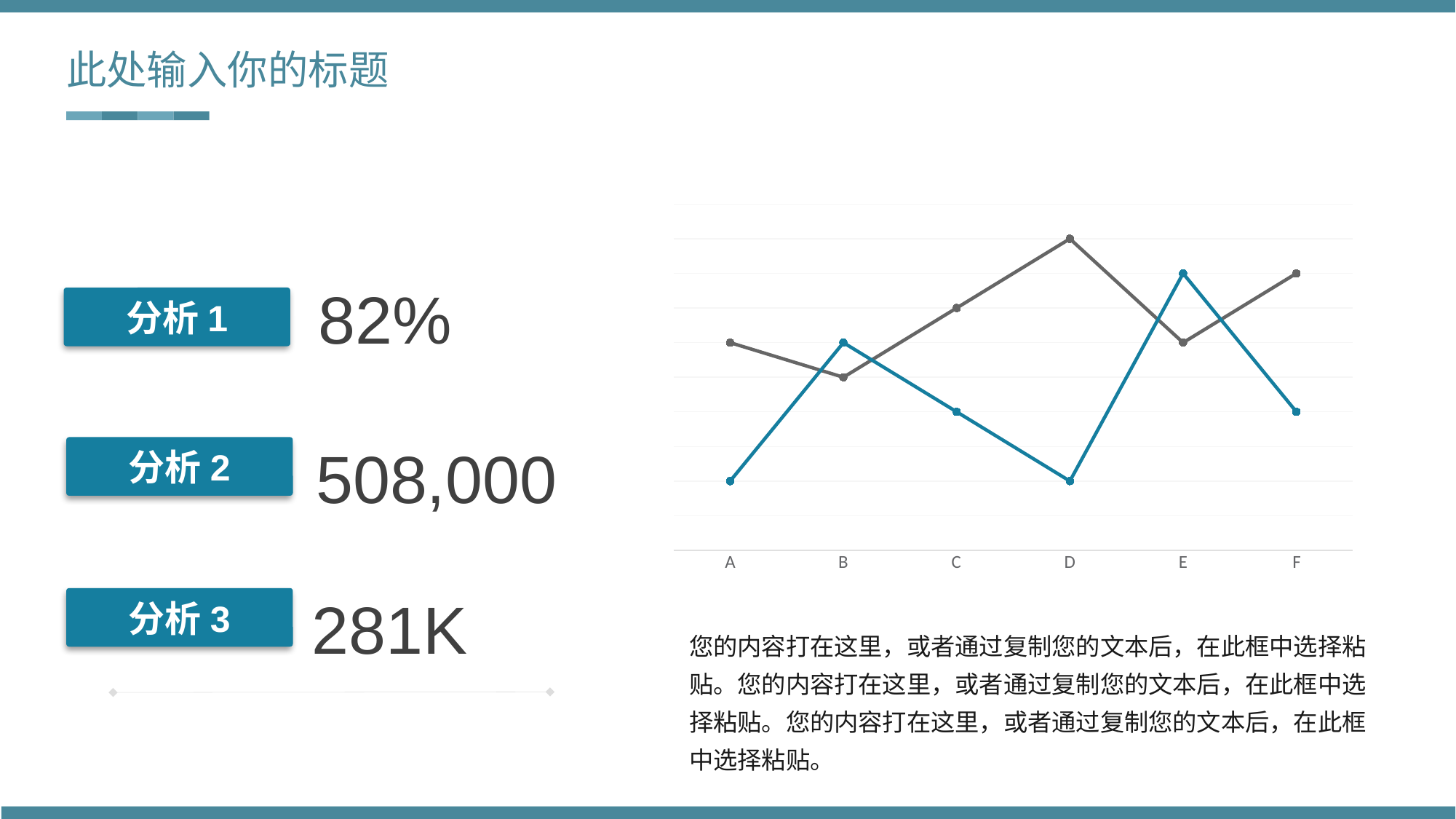

此处输入你的标题

### Chart

| Category | ppt | 列1 |
|---|---|---|
| A | 3.0 | 1.0 |
| B | 2.5 | 3.0 |
| C | 3.5 | 2.0 |
| D | 4.5 | 1.0 |
| E | 3.0 | 4.0 |
| F | 4.0 | 2.0 |
82%
分析1
508,000
分析2
281K
分析3
您的内容打在这里，或者通过复制您的文本后，在此框中选择粘贴。您的内容打在这里，或者通过复制您的文本后，在此框中选择粘贴。您的内容打在这里，或者通过复制您的文本后，在此框中选择粘贴。